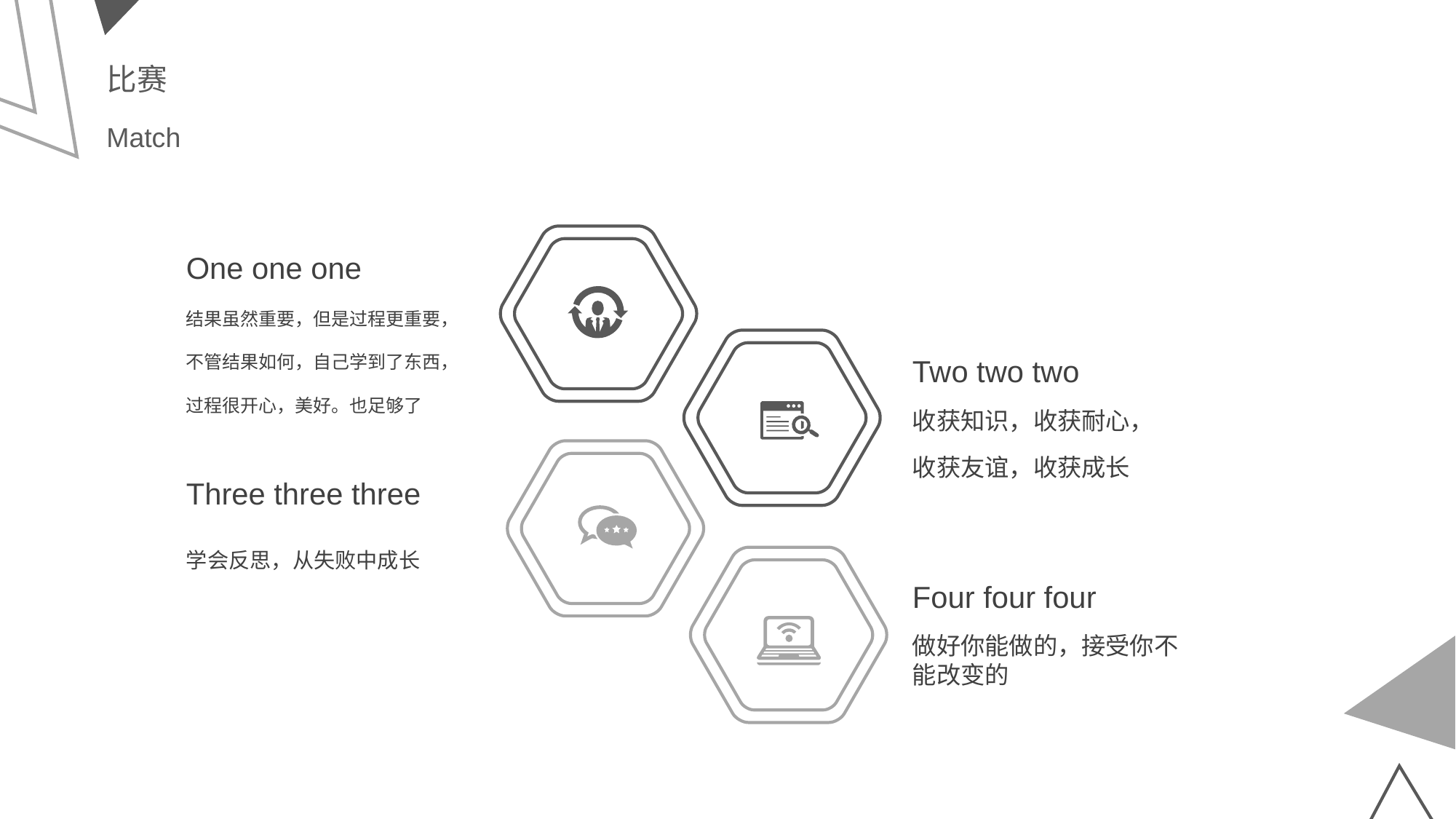

比赛
Match

One one one
结果虽然重要，但是过程更重要，不管结果如何，自己学到了东西，过程很开心，美好。也足够了

Two two two

收获知识，收获耐心，

收获友谊，收获成长

Three three three

学会反思，从失败中成长

Four four four

做好你能做的，接受你不能改变的